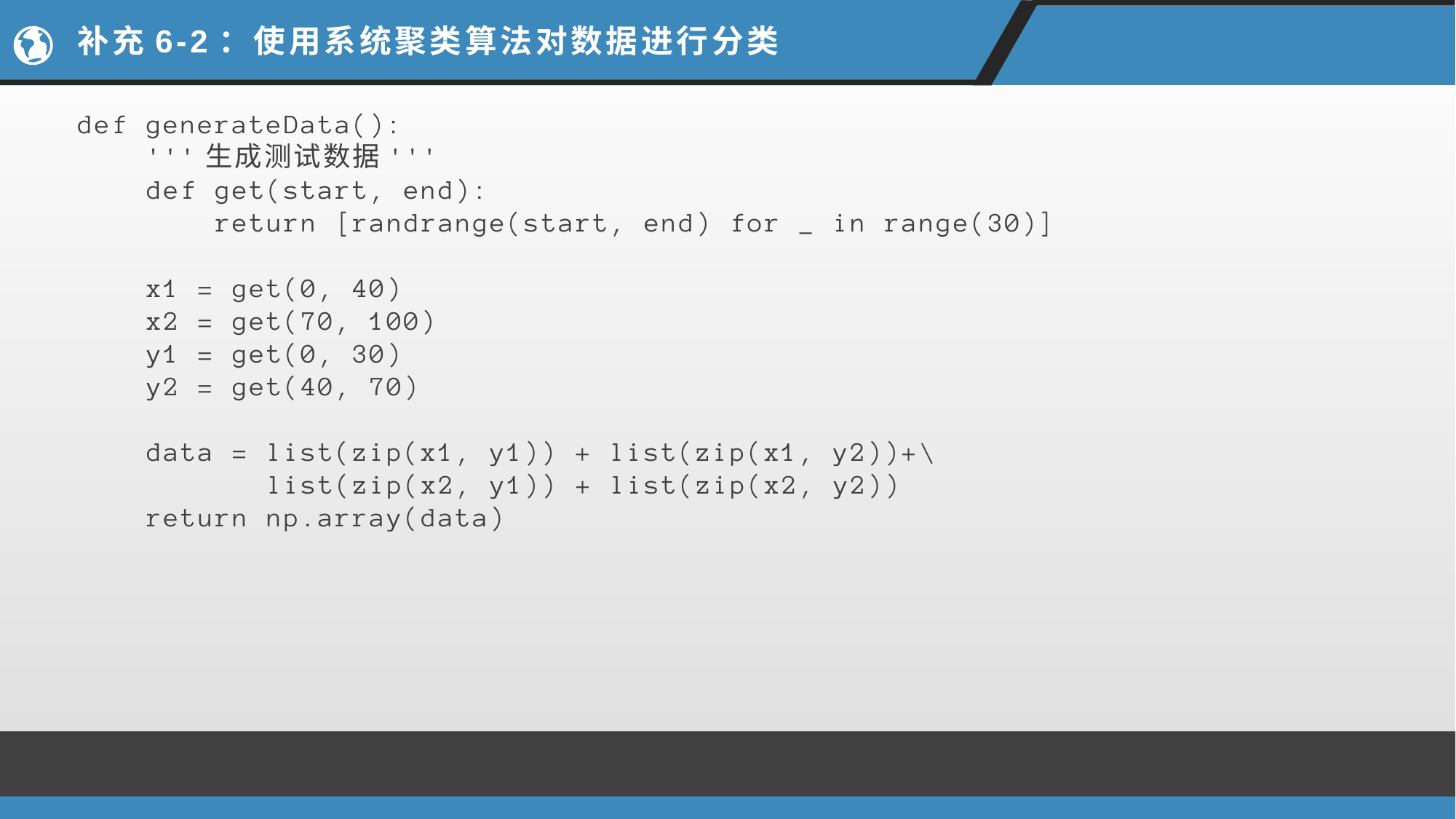

# 补充6-2：使用系统聚类算法对数据进行分类

def generateData():
    '''生成测试数据'''
    def get(start, end):
        return [randrange(start, end) for _ in range(30)]

    x1 = get(0, 40)
    x2 = get(70, 100)
    y1 = get(0, 30)
    y2 = get(40, 70)

    data = list(zip(x1, y1)) + list(zip(x1, y2))+\
           list(zip(x2, y1)) + list(zip(x2, y2))
    return np.array(data)